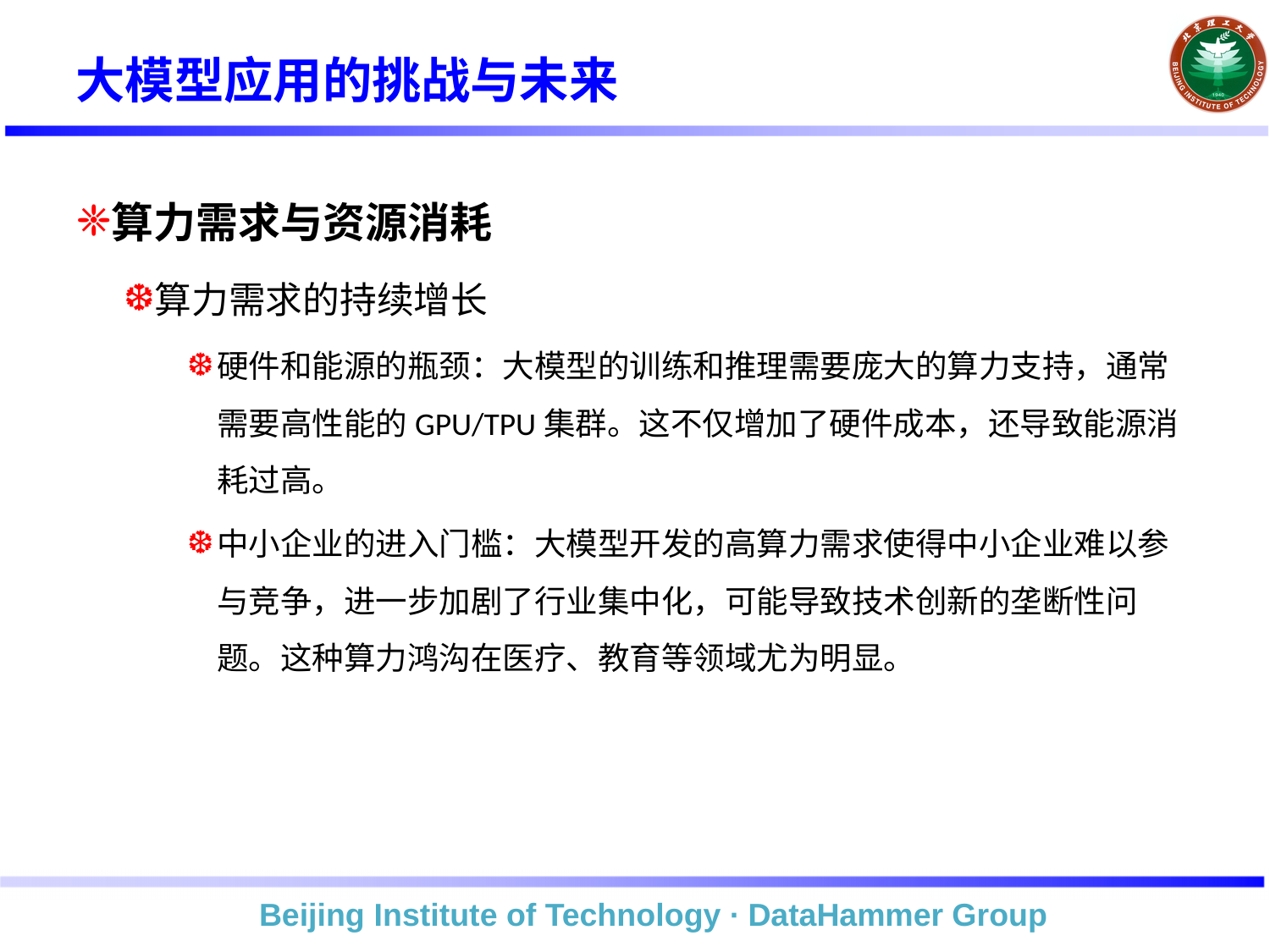

# 大模型应用的挑战与未来
算力需求与资源消耗
算力需求的持续增长
硬件和能源的瓶颈：大模型的训练和推理需要庞大的算力支持，通常需要高性能的GPU/TPU集群。这不仅增加了硬件成本，还导致能源消耗过高。
中小企业的进入门槛：大模型开发的高算力需求使得中小企业难以参与竞争，进一步加剧了行业集中化，可能导致技术创新的垄断性问题。这种算力鸿沟在医疗、教育等领域尤为明显。